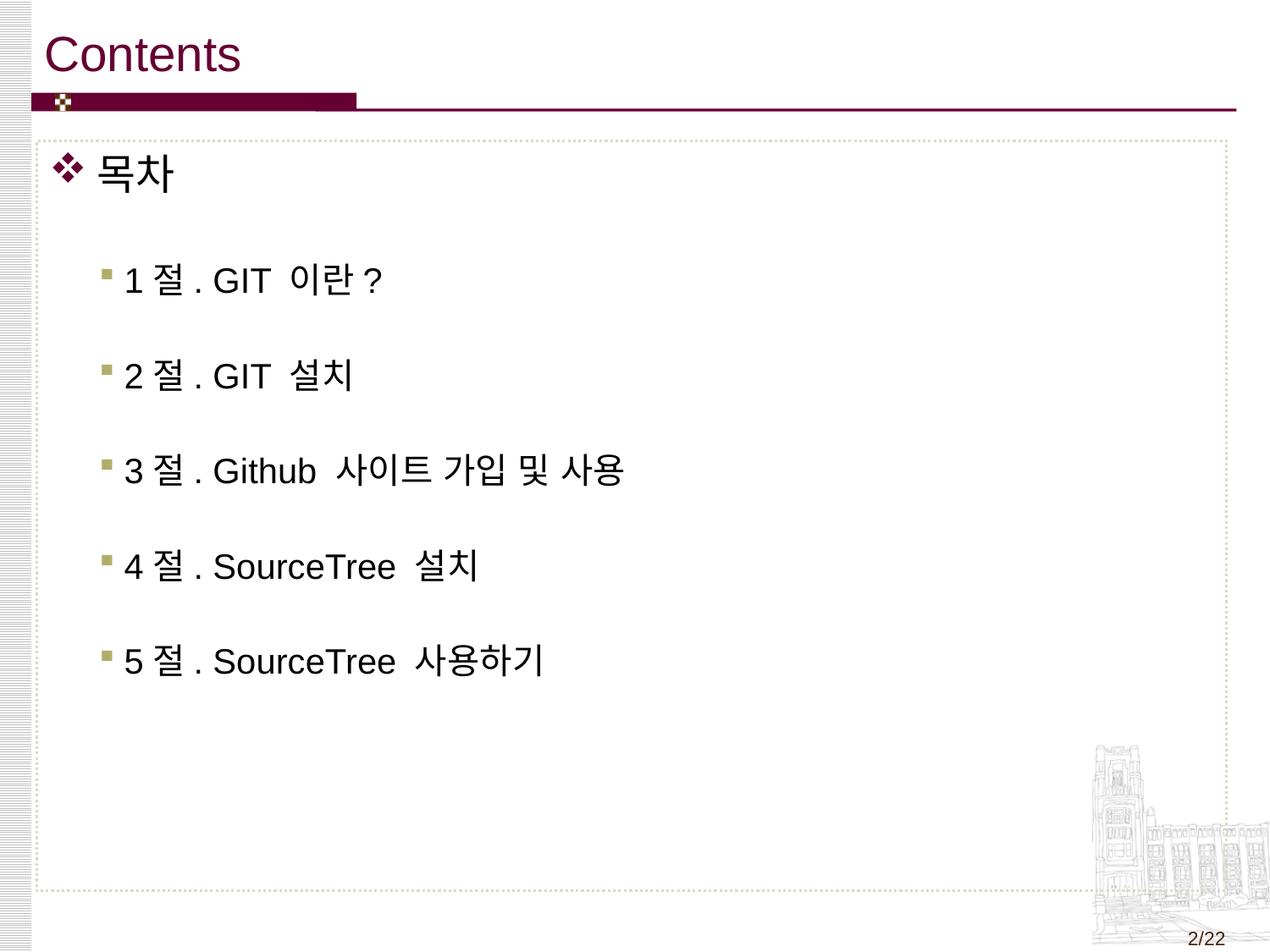

목차
1절. GIT 이란?
2절. GIT 설치
3절. Github 사이트 가입 및 사용
4절. SourceTree 설치
5절. SourceTree 사용하기